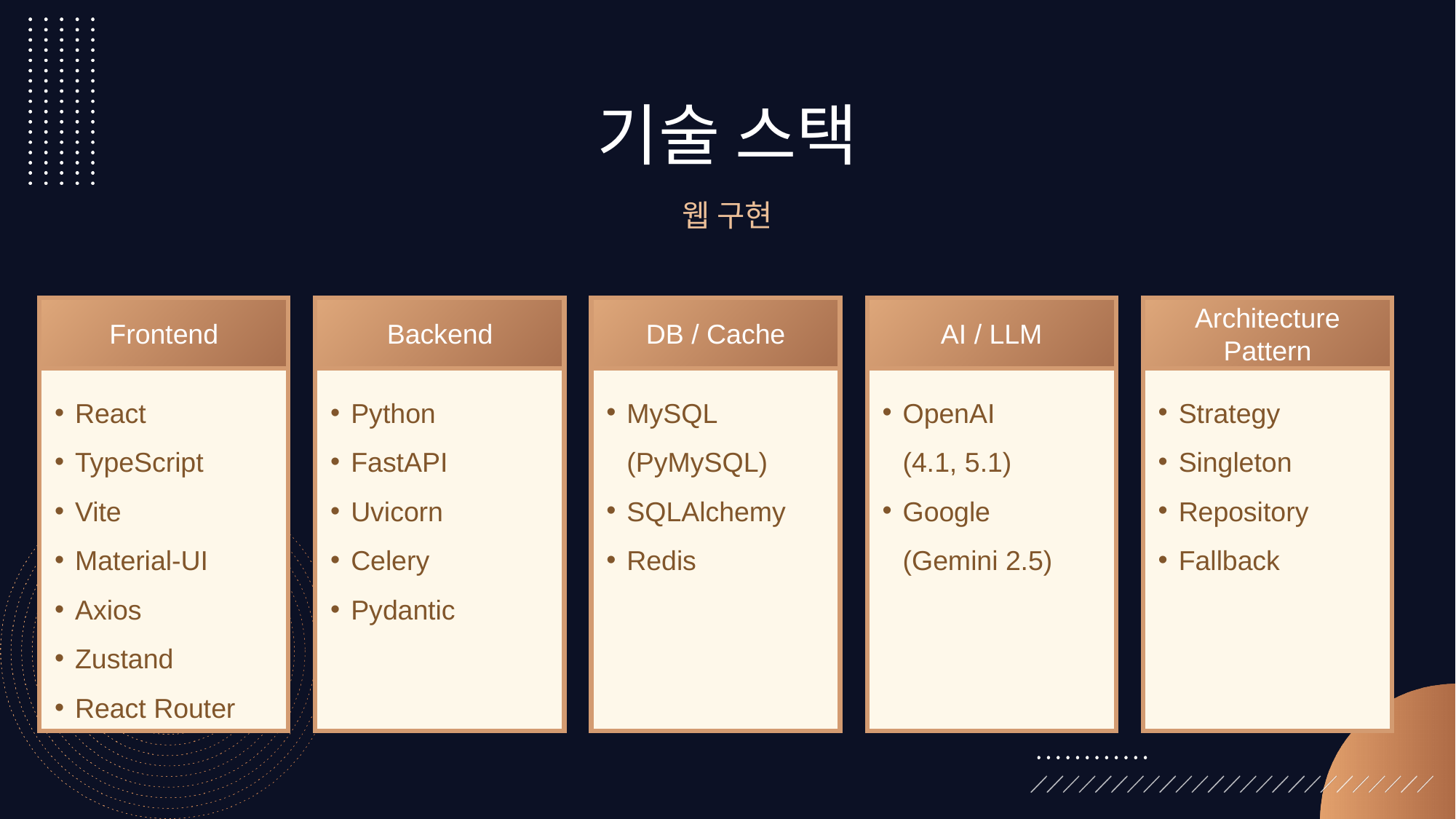

기술 스택
웹 구현
Architecture
Pattern

Frontend

Backend

DB / Cache

AI / LLM

React
TypeScript
Vite
Material-UI
Axios
Zustand
React Router

Python
FastAPI
Uvicorn
Celery
Pydantic

MySQL
(PyMySQL)
SQLAlchemy
Redis

OpenAI
(4.1, 5.1)
Google
(Gemini 2.5)

Strategy
Singleton
Repository
Fallback